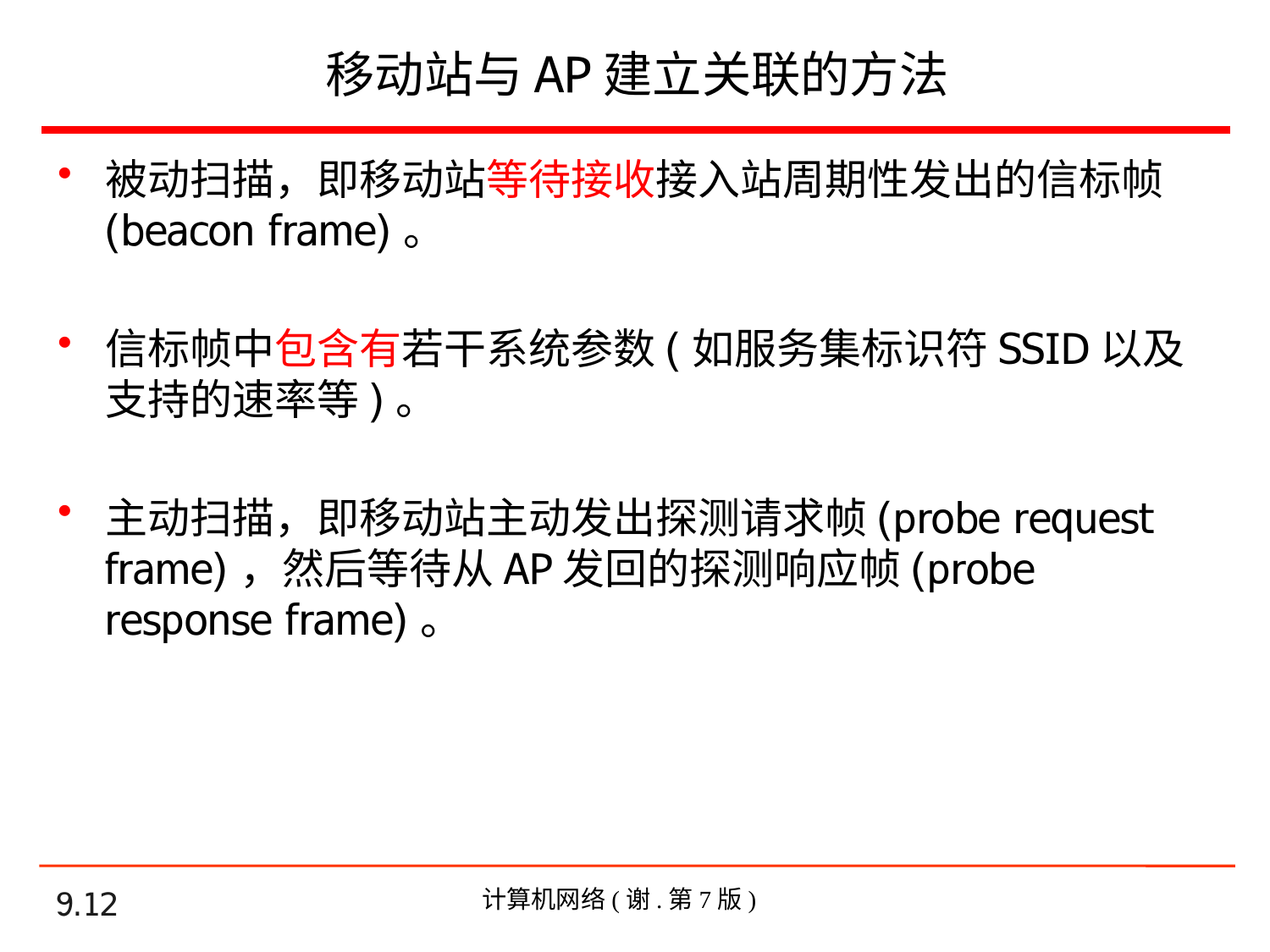

# 移动站与AP建立关联的方法
被动扫描，即移动站等待接收接入站周期性发出的信标帧(beacon frame)。

信标帧中包含有若干系统参数(如服务集标识符SSID以及支持的速率等)。

主动扫描，即移动站主动发出探测请求帧(probe request frame)，然后等待从AP发回的探测响应帧(probe response frame)。